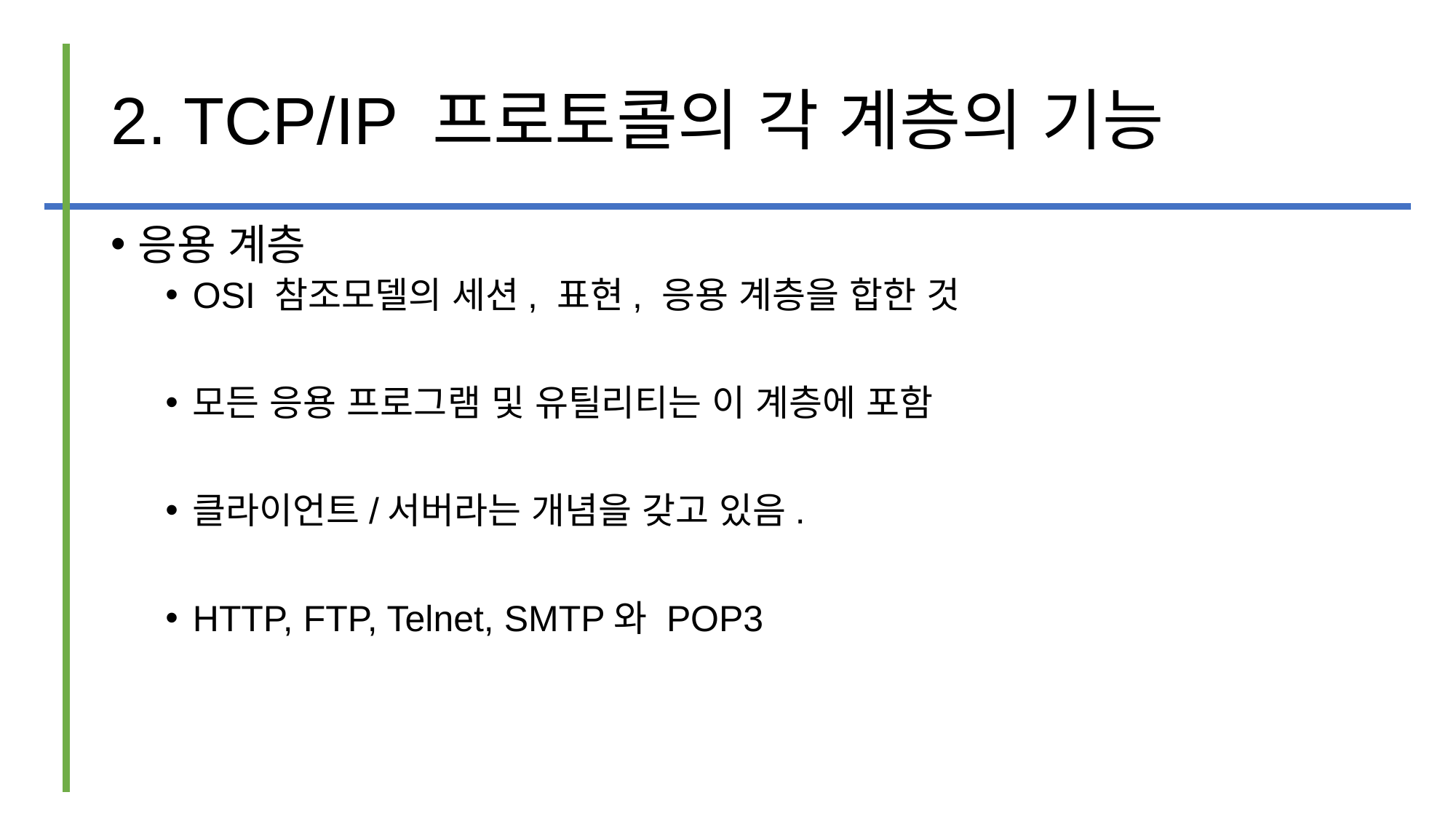

# 2. TCP/IP 프로토콜의 각 계층의 기능
응용 계층
OSI 참조모델의 세션, 표현, 응용 계층을 합한 것

모든 응용 프로그램 및 유틸리티는 이 계층에 포함

클라이언트/서버라는 개념을 갖고 있음.

HTTP, FTP, Telnet, SMTP와 POP3